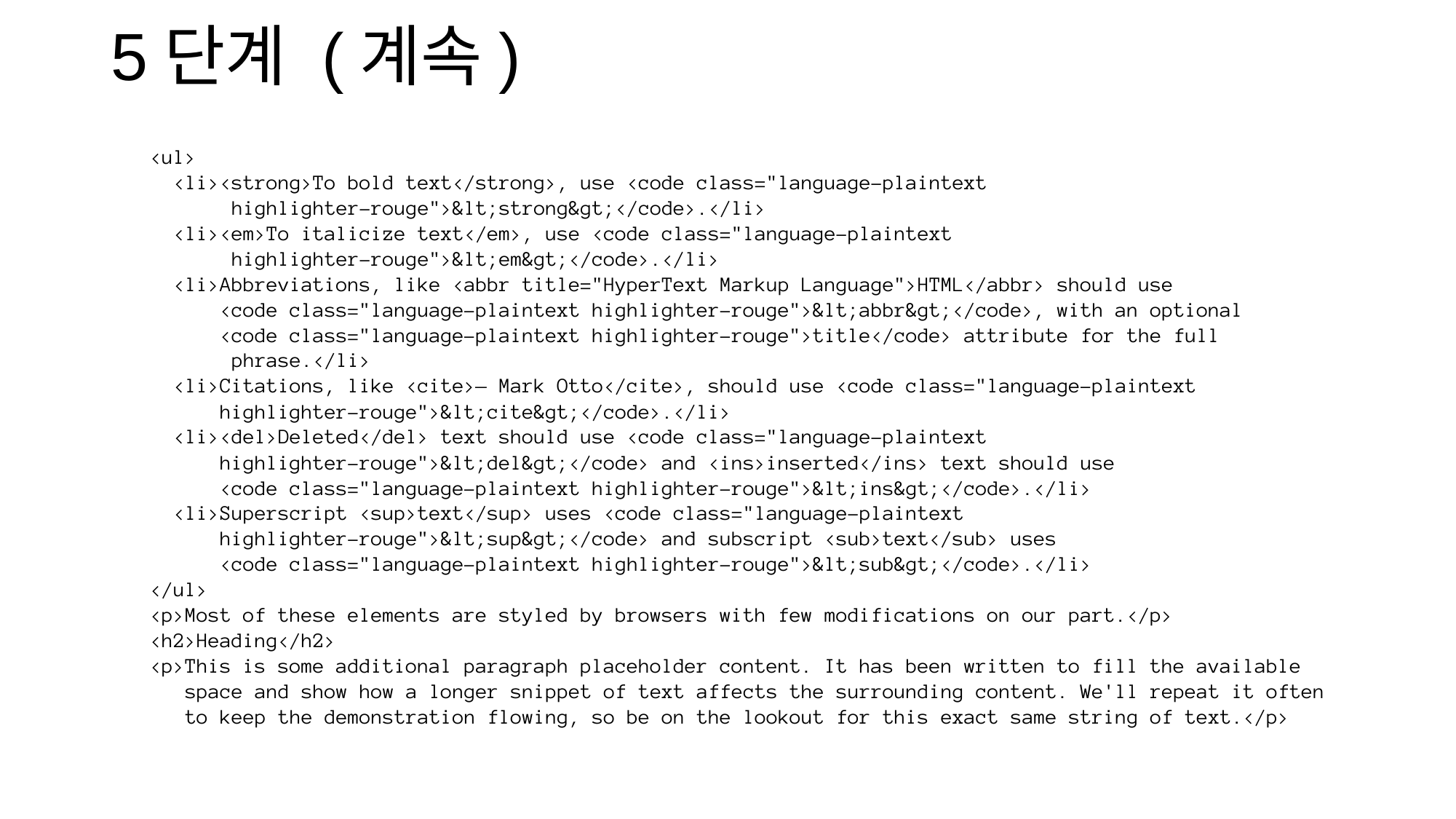

# 5단계 (계속)

            <ul>
              <li><strong>To bold text</strong>, use <code class="language-plaintext
                   highlighter-rouge">&lt;strong&gt;</code>.</li>
              <li><em>To italicize text</em>, use <code class="language-plaintext
                   highlighter-rouge">&lt;em&gt;</code>.</li>
              <li>Abbreviations, like <abbr title="HyperText Markup Language">HTML</abbr> should use
                  <code class="language-plaintext highlighter-rouge">&lt;abbr&gt;</code>, with an optional
                  <code class="language-plaintext highlighter-rouge">title</code> attribute for the full
                   phrase.</li>
              <li>Citations, like <cite>— Mark Otto</cite>, should use <code class="language-plaintext
                  highlighter-rouge">&lt;cite&gt;</code>.</li>
              <li><del>Deleted</del> text should use <code class="language-plaintext
                  highlighter-rouge">&lt;del&gt;</code> and <ins>inserted</ins> text should use
                  <code class="language-plaintext highlighter-rouge">&lt;ins&gt;</code>.</li>
              <li>Superscript <sup>text</sup> uses <code class="language-plaintext
                  highlighter-rouge">&lt;sup&gt;</code> and subscript <sub>text</sub> uses
                  <code class="language-plaintext highlighter-rouge">&lt;sub&gt;</code>.</li>
            </ul>
            <p>Most of these elements are styled by browsers with few modifications on our part.</p>
            <h2>Heading</h2>
            <p>This is some additional paragraph placeholder content. It has been written to fill the available
               space and show how a longer snippet of text affects the surrounding content. We'll repeat it often
               to keep the demonstration flowing, so be on the lookout for this exact same string of text.</p>